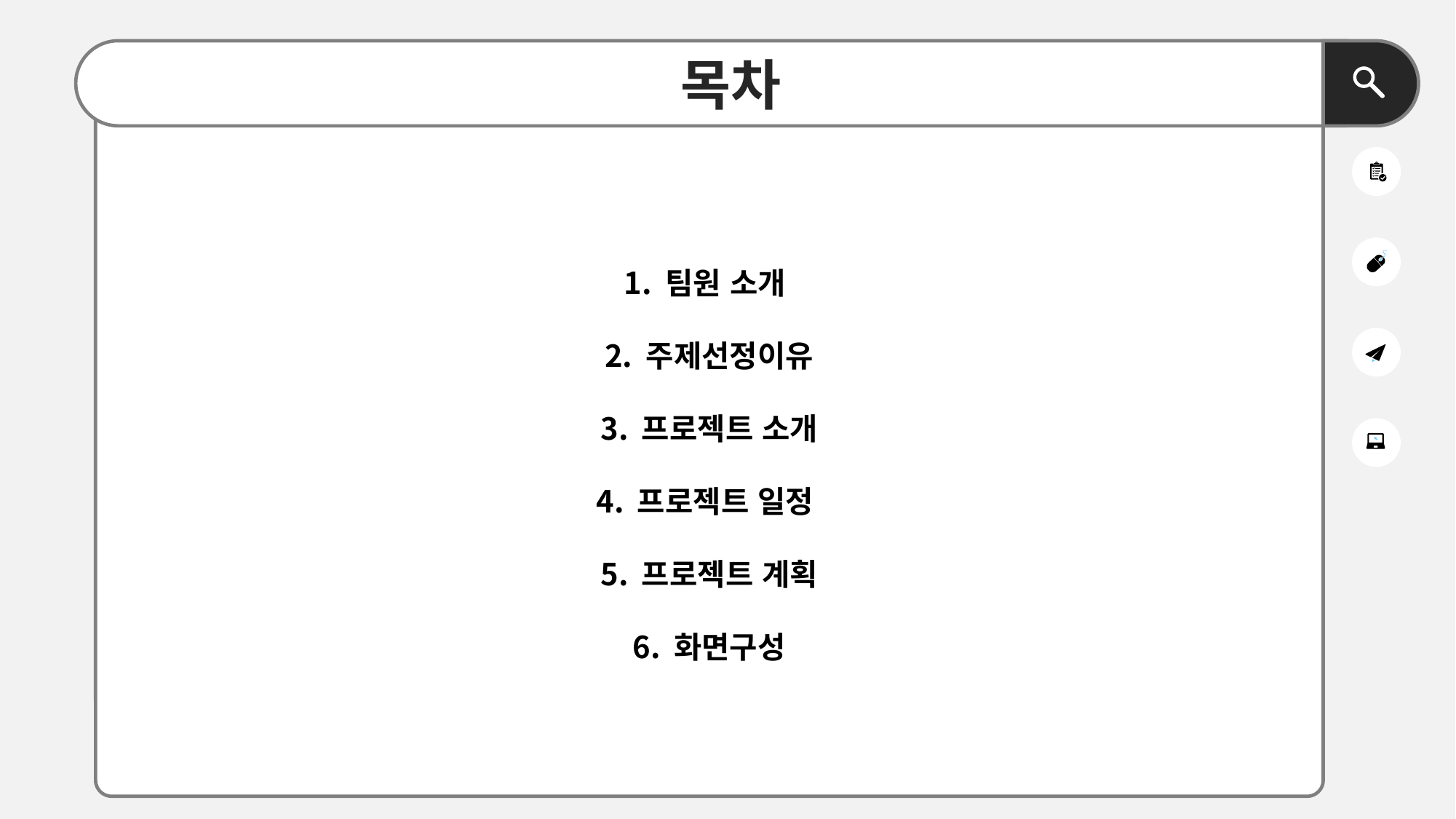

목차

팀원 소개
주제선정이유
프로젝트 소개
프로젝트 일정
프로젝트 계획
화면구성